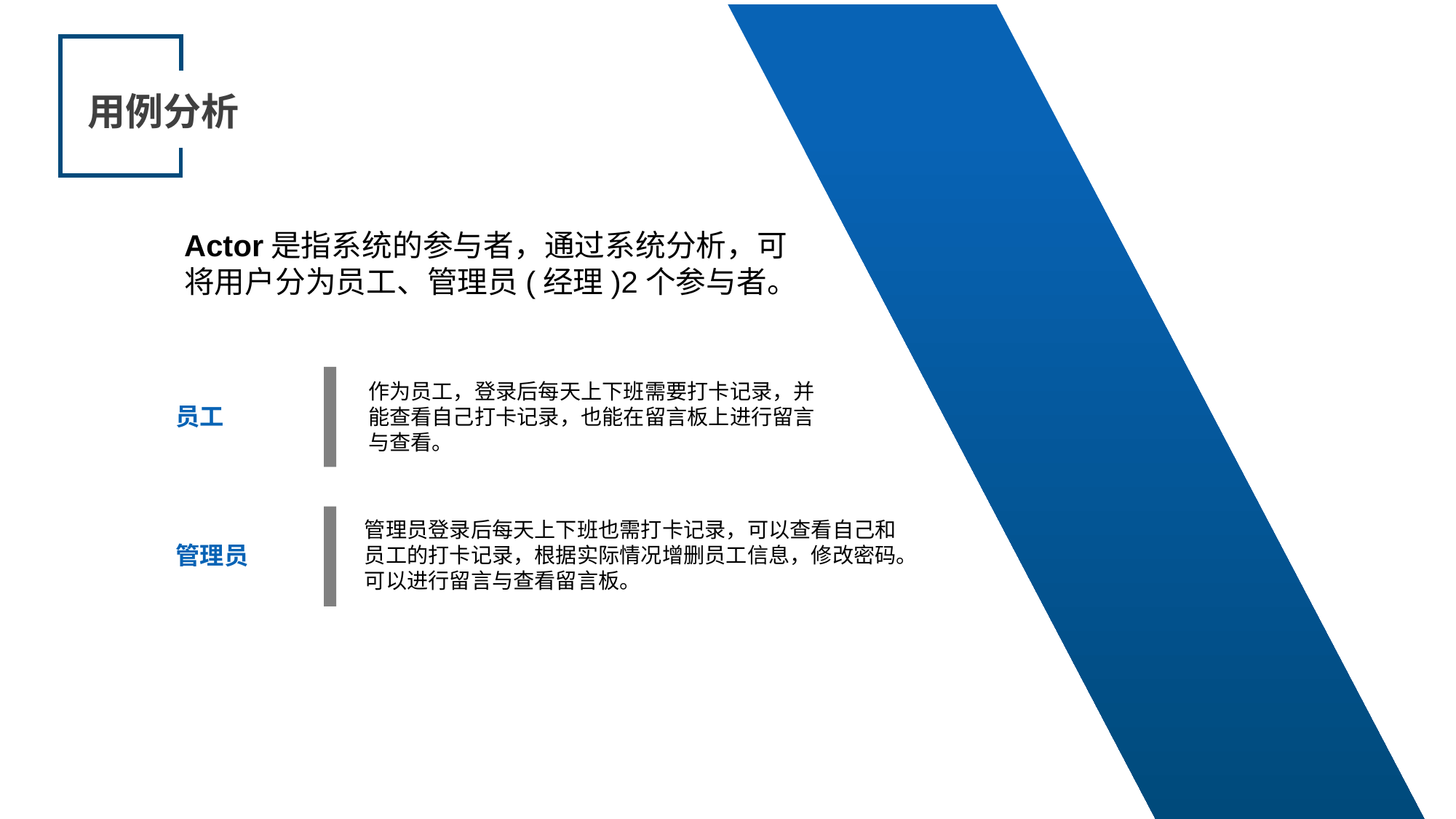

用例分析
Actor是指系统的参与者，通过系统分析，可将用户分为员工、管理员(经理)2个参与者。

作为员工，登录后每天上下班需要打卡记录，并能查看自己打卡记录，也能在留言板上进行留言与查看。
员工

管理员登录后每天上下班也需打卡记录，可以查看自己和员工的打卡记录，根据实际情况增删员工信息，修改密码。可以进行留言与查看留言板。
管理员